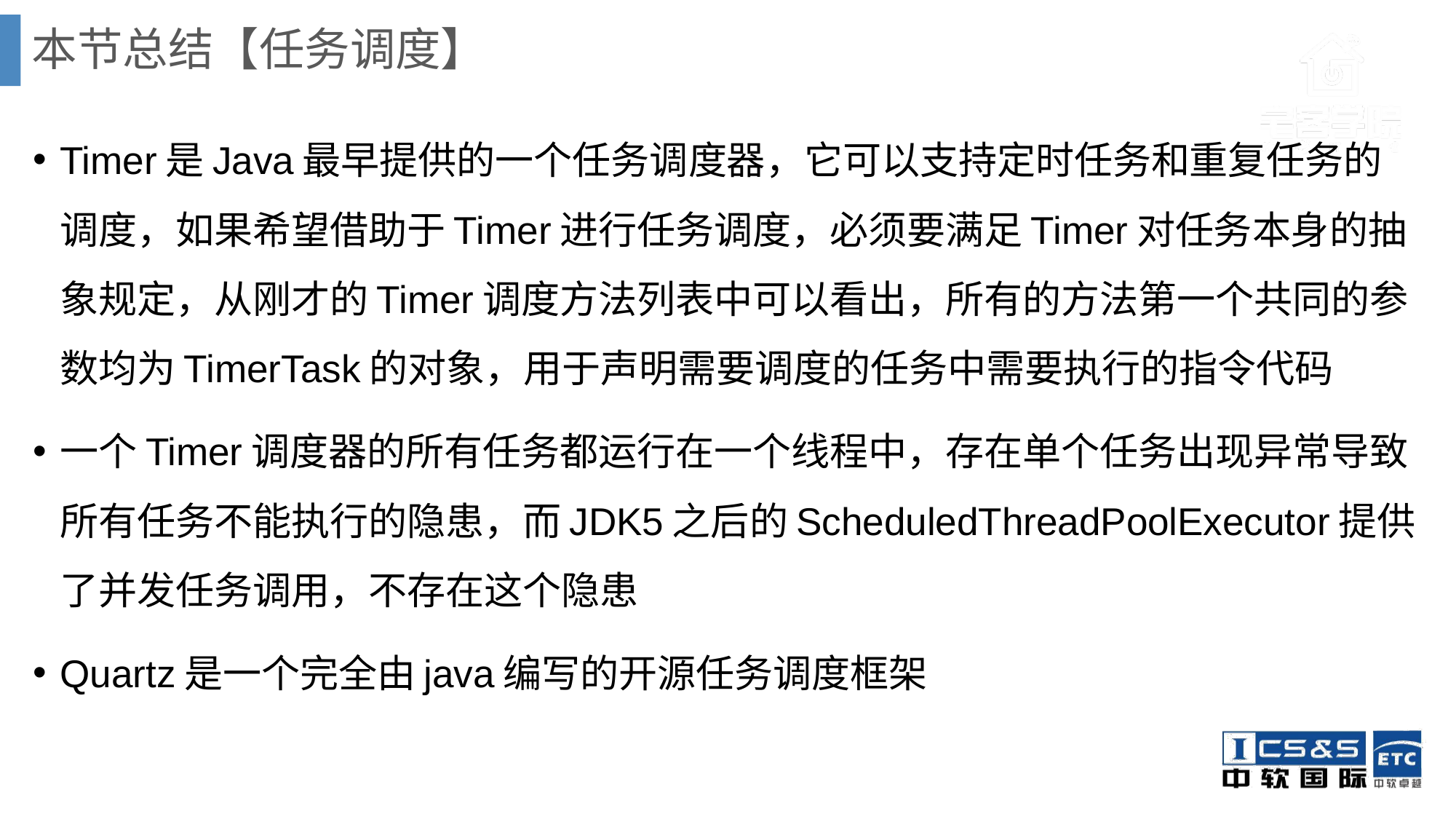

# 本节总结【任务调度】
Timer是Java最早提供的一个任务调度器，它可以支持定时任务和重复任务的调度，如果希望借助于Timer进行任务调度，必须要满足Timer对任务本身的抽象规定，从刚才的Timer调度方法列表中可以看出，所有的方法第一个共同的参数均为TimerTask的对象，用于声明需要调度的任务中需要执行的指令代码
一个Timer调度器的所有任务都运行在一个线程中，存在单个任务出现异常导致所有任务不能执行的隐患，而JDK5之后的ScheduledThreadPoolExecutor提供了并发任务调用，不存在这个隐患
Quartz是一个完全由java编写的开源任务调度框架